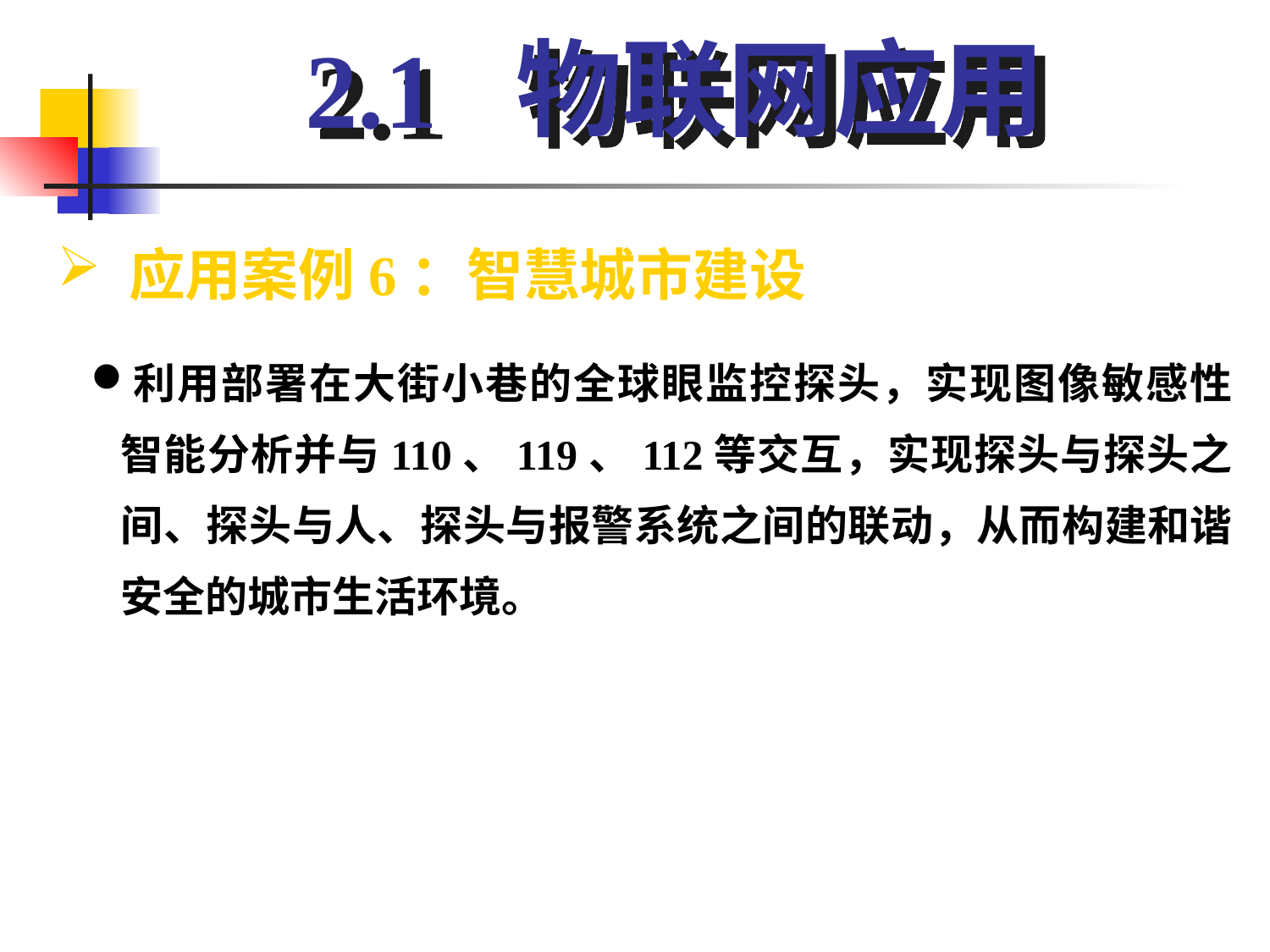

2.1  物联网应用
 应用案例6：智慧城市建设

利用部署在大街小巷的全球眼监控探头，实现图像敏感性智能分析并与110、119、112等交互，实现探头与探头之间、探头与人、探头与报警系统之间的联动，从而构建和谐安全的城市生活环境。